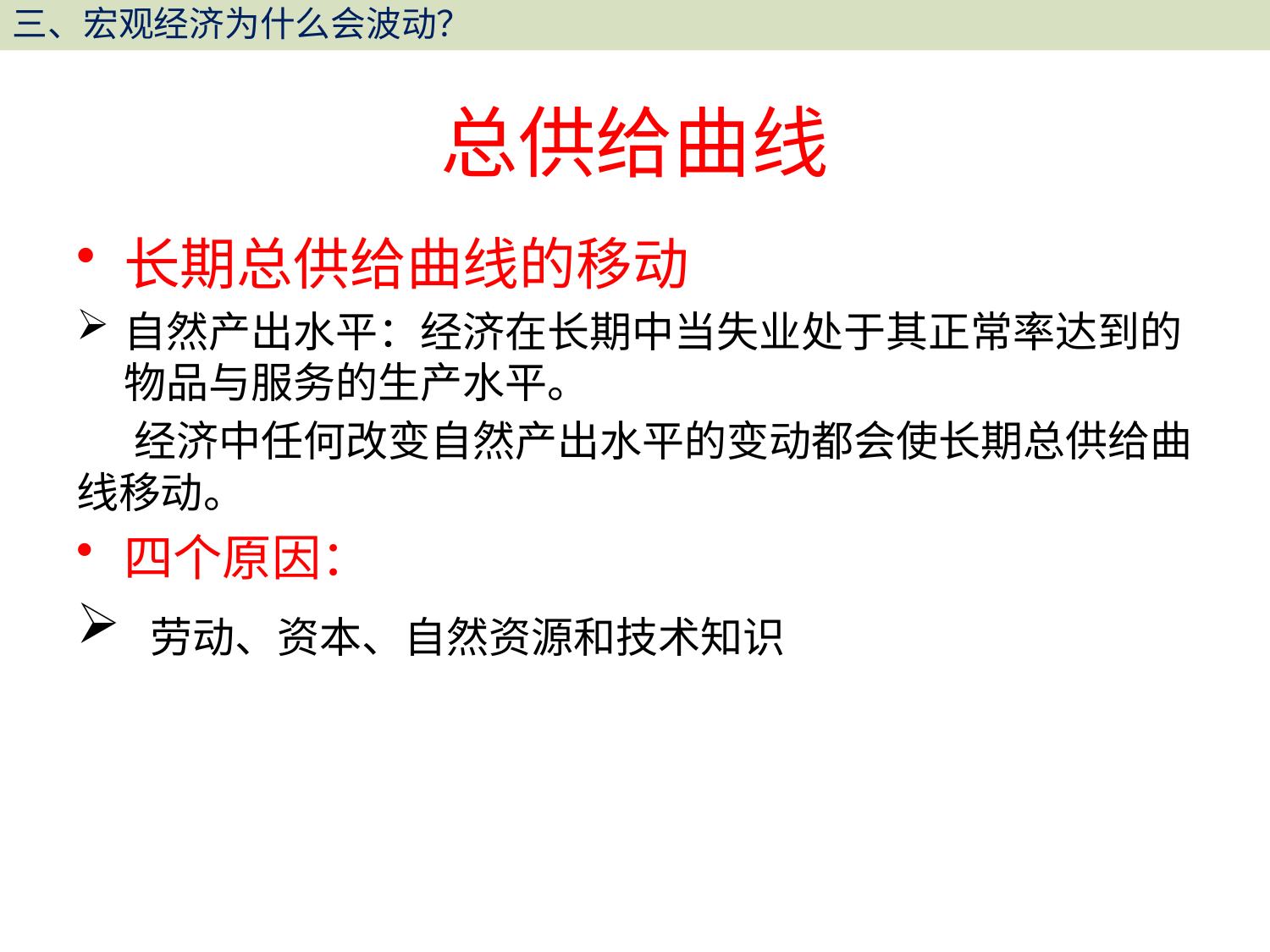

# 总供给曲线
长期总供给曲线的移动
自然产出水平：经济在长期中当失业处于其正常率达到的物品与服务的生产水平。
     经济中任何改变自然产出水平的变动都会使长期总供给曲线移动。
四个原因：
 劳动、资本、自然资源和技术知识